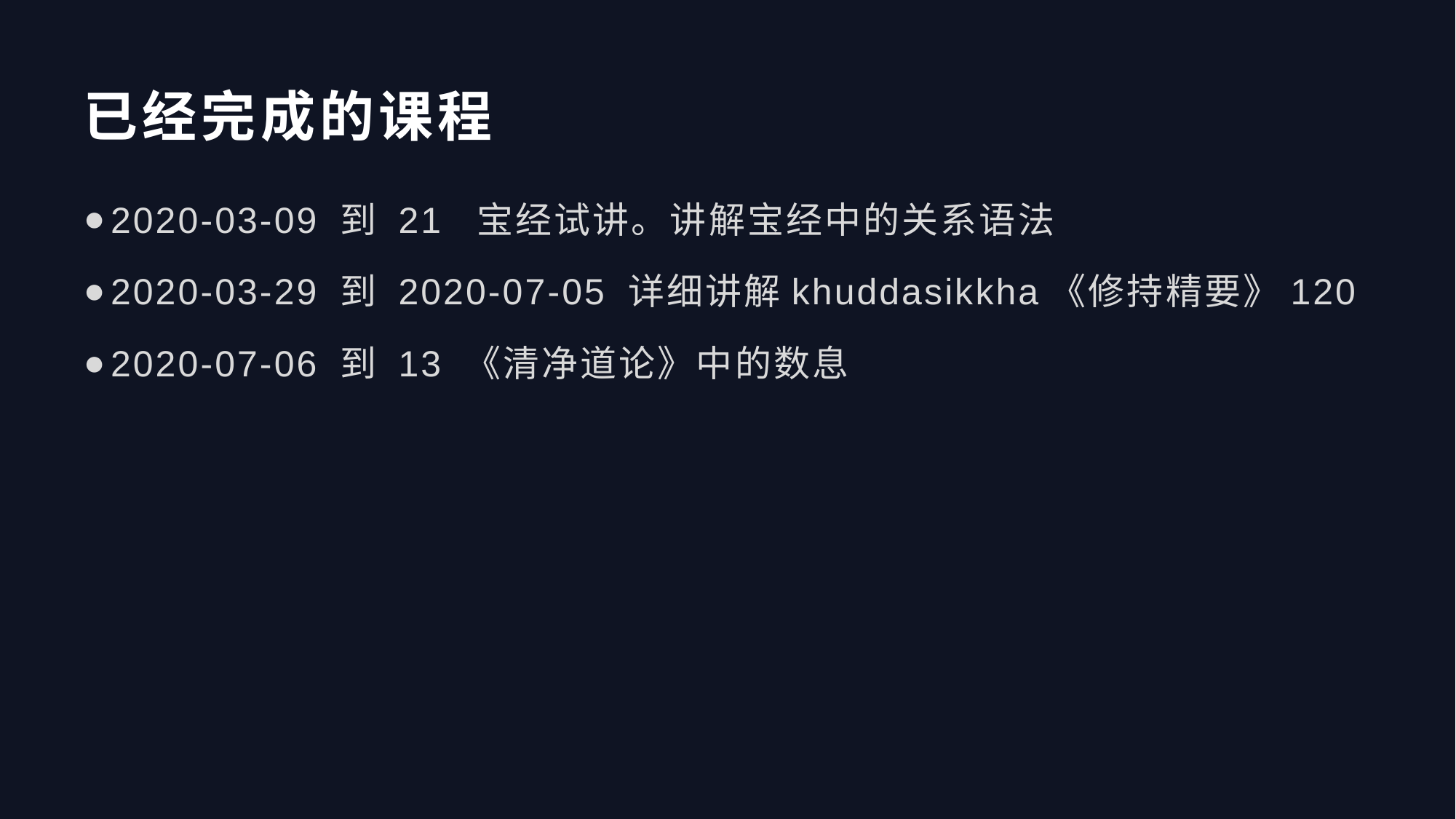

# 已经完成的课程
2020-03-09 到 21  宝经试讲。讲解宝经中的关系语法
2020-03-29 到 2020-07-05 详细讲解khuddasikkha《修持精要》120
2020-07-06 到 13 《清净道论》中的数息